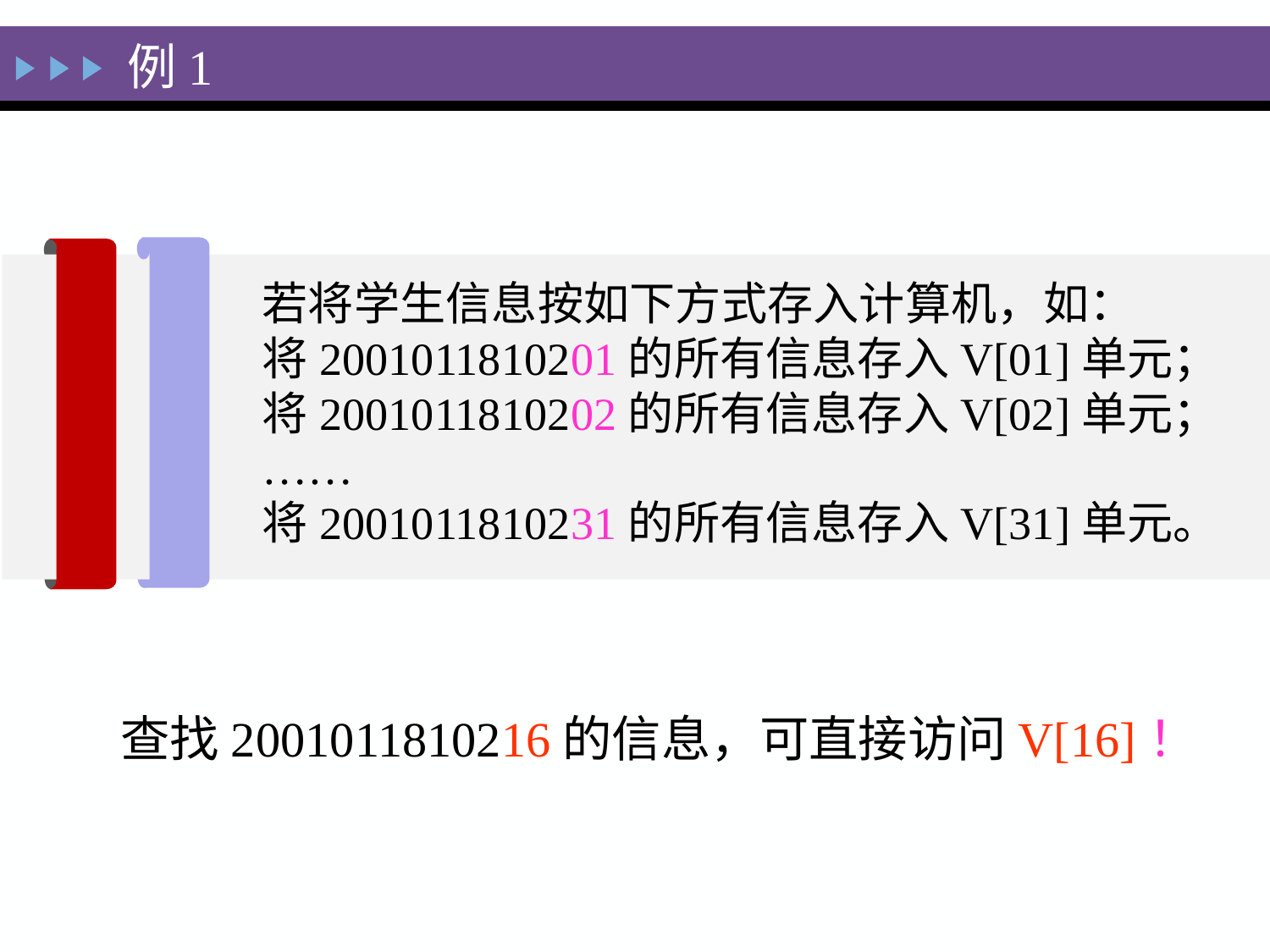

例1

若将学生信息按如下方式存入计算机，如：
将2001011810201的所有信息存入V[01]单元；
将2001011810202的所有信息存入V[02]单元；
……
将2001011810231的所有信息存入V[31]单元。

查找2001011810216的信息，可直接访问V[16]！